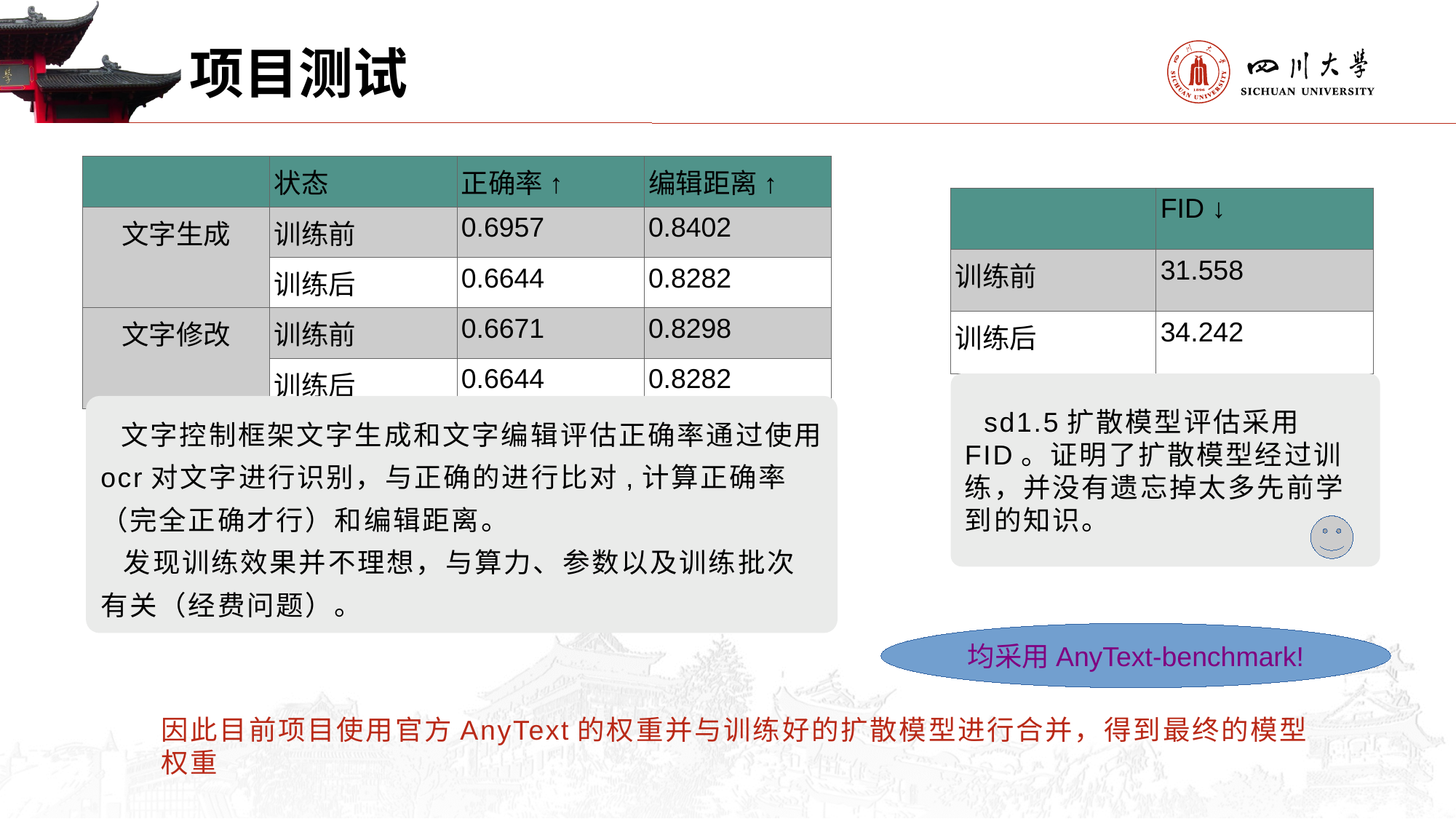

# 项目测试
|  | 状态 | 正确率 ↑ | 编辑距离 ↑ |
| --- | --- | --- | --- |
| 文字生成 | 训练前 | 0.6957 | 0.8402 |
|  | 训练后 | 0.6644 | 0.8282 |
| 文字修改 | 训练前 | 0.6671 | 0.8298 |
|  | 训练后 | 0.6644 | 0.8282 |
|  | FID ↓ |
| --- | --- |
| 训练前 | 31.558 |
| 训练后 | 34.242 |
  sd1.5扩散模型评估采用FID。证明了扩散模型经过训练，并没有遗忘掉太多先前学到的知识。
  文字控制框架文字生成和文字编辑评估正确率通过使用ocr对文字进行识别，与正确的进行比对,计算正确率（完全正确才行）和编辑距离。
  发现训练效果并不理想，与算力、参数以及训练批次有关（经费问题）。

均采用AnyText-benchmark!
因此目前项目使用官方AnyText的权重并与训练好的扩散模型进行合并，得到最终的模型权重